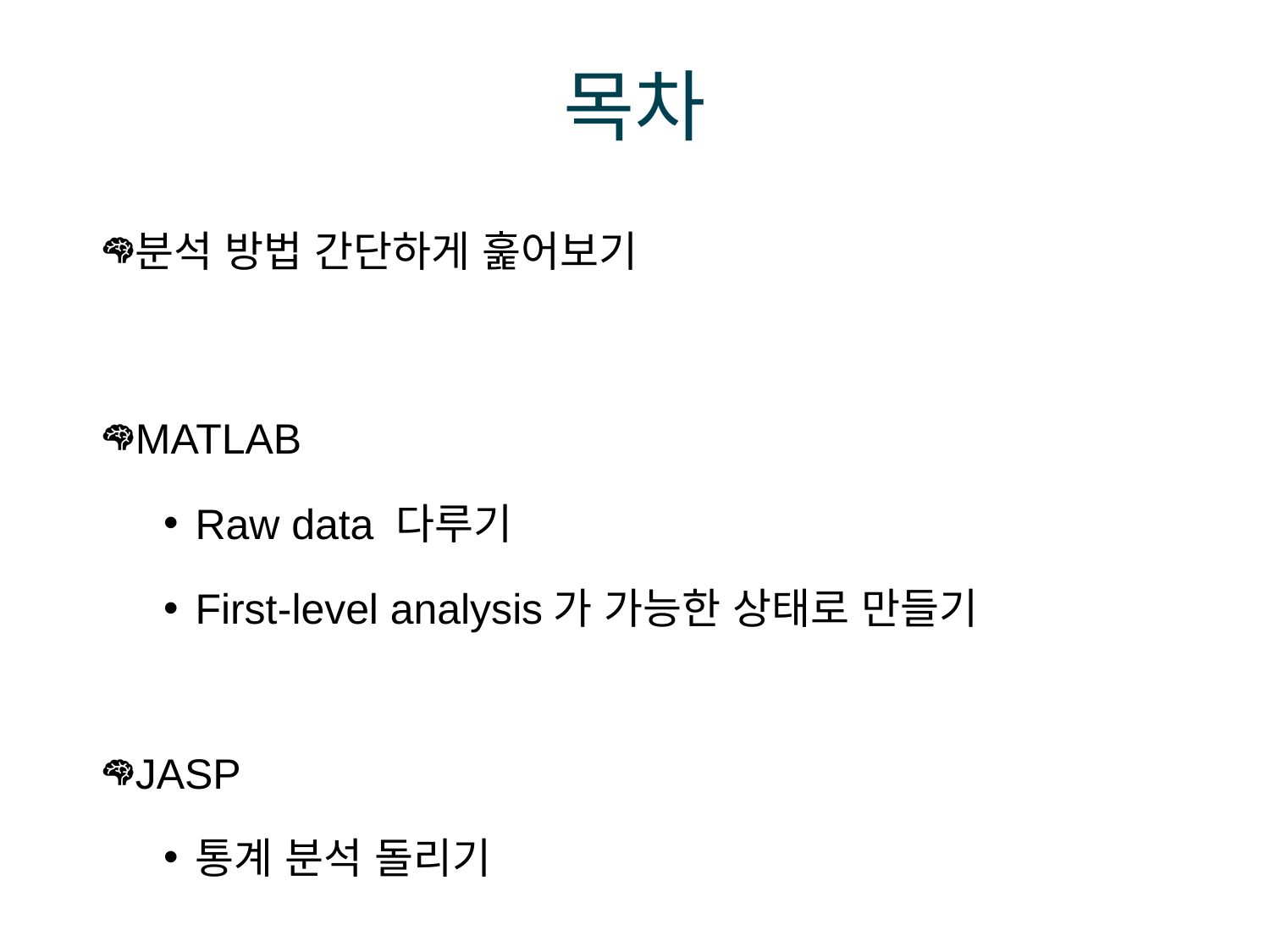

# 목차
분석 방법 간단하게 훑어보기

MATLAB
Raw data 다루기
First-level analysis가 가능한 상태로 만들기

JASP
통계 분석 돌리기